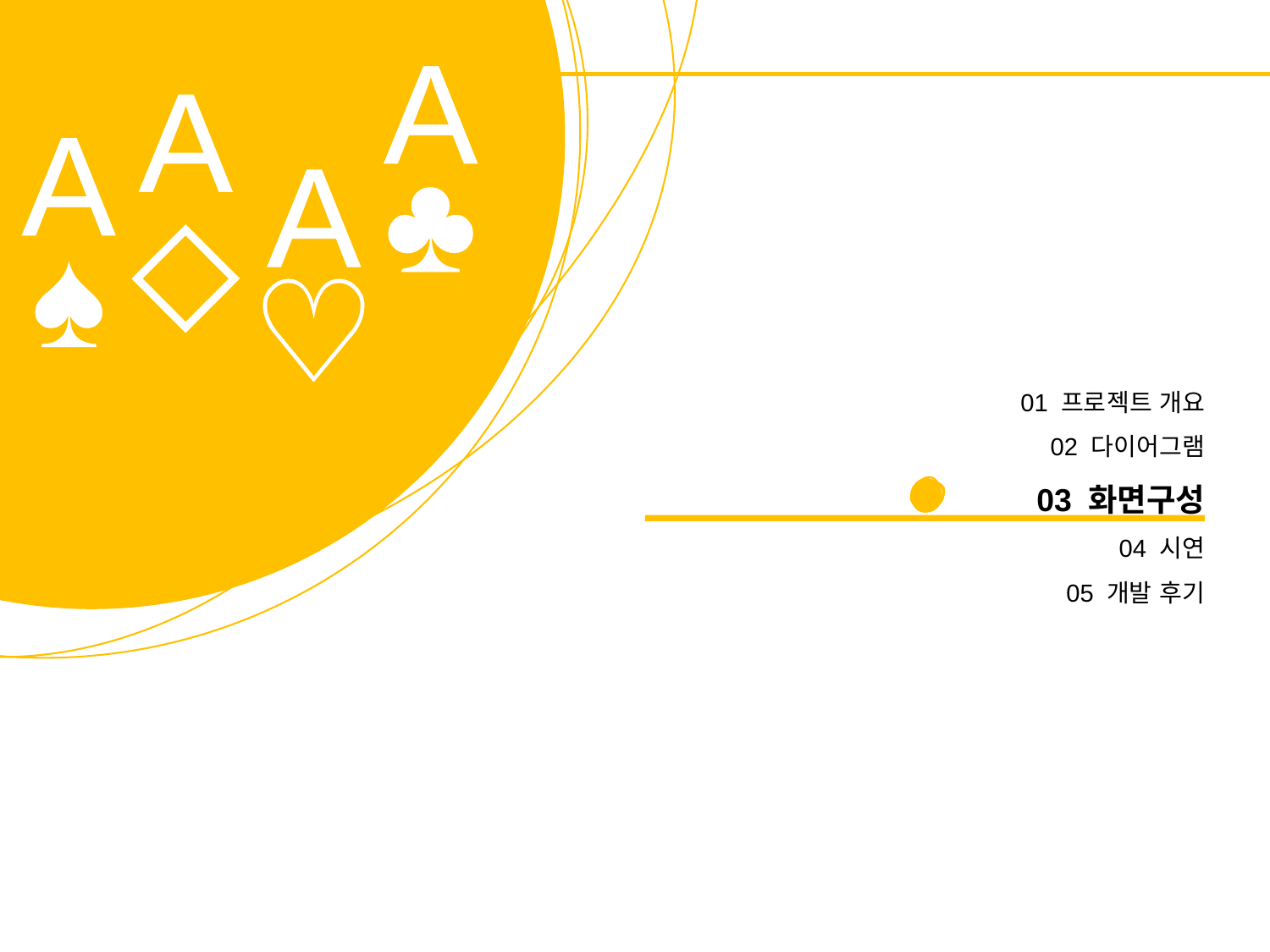

01 프로젝트 개요
02 다이어그램
03 화면구성
04 시연
05 개발 후기